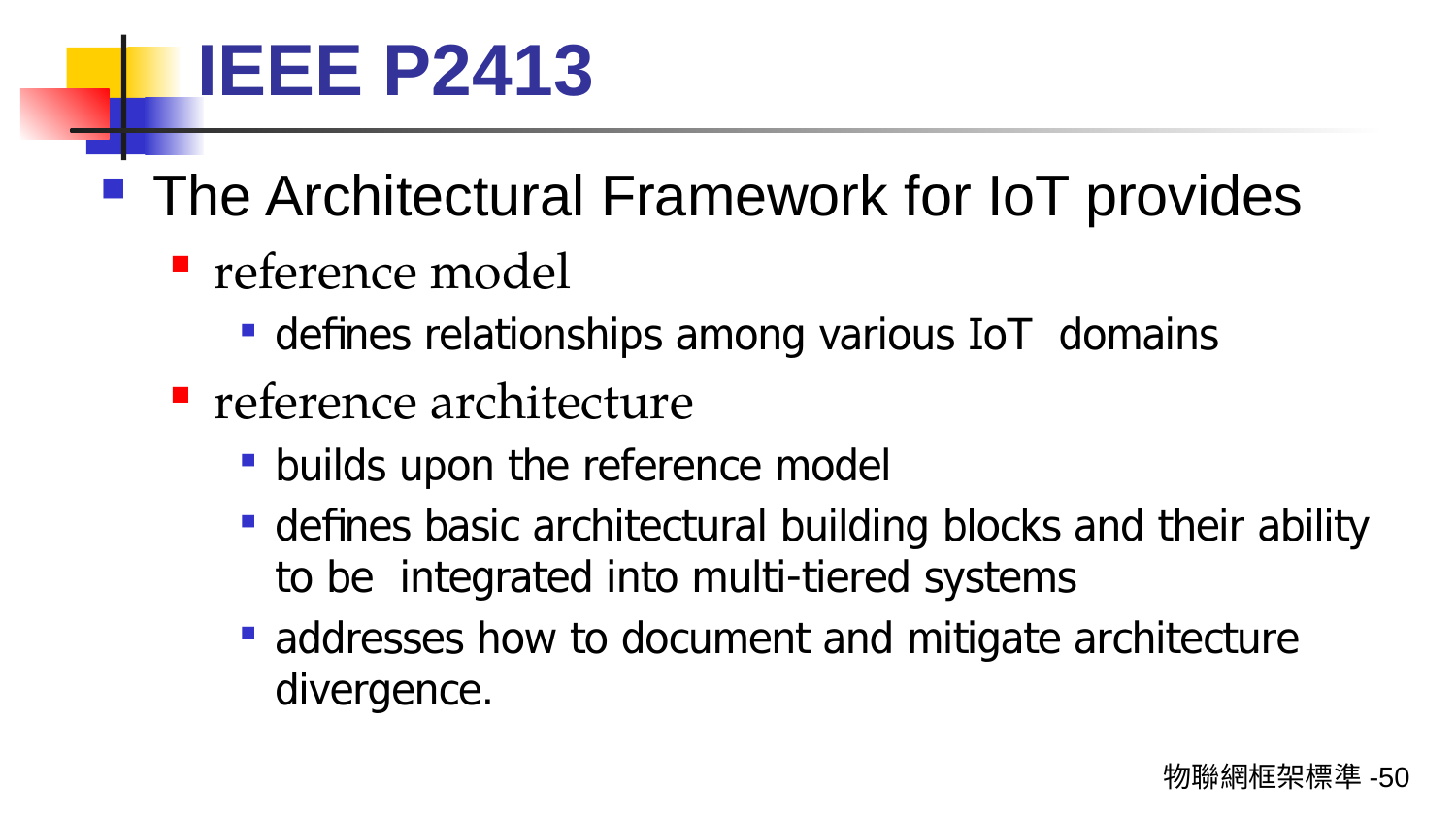

# IEEE P2413
The Architectural Framework for IoT provides
reference model
defines relationships among various IoT  domains
reference architecture
builds upon the reference model
defines basic architectural building blocks and their ability to be  integrated into multi-tiered systems
addresses how to document and mitigate architecture divergence.

物聯網框架標準-50